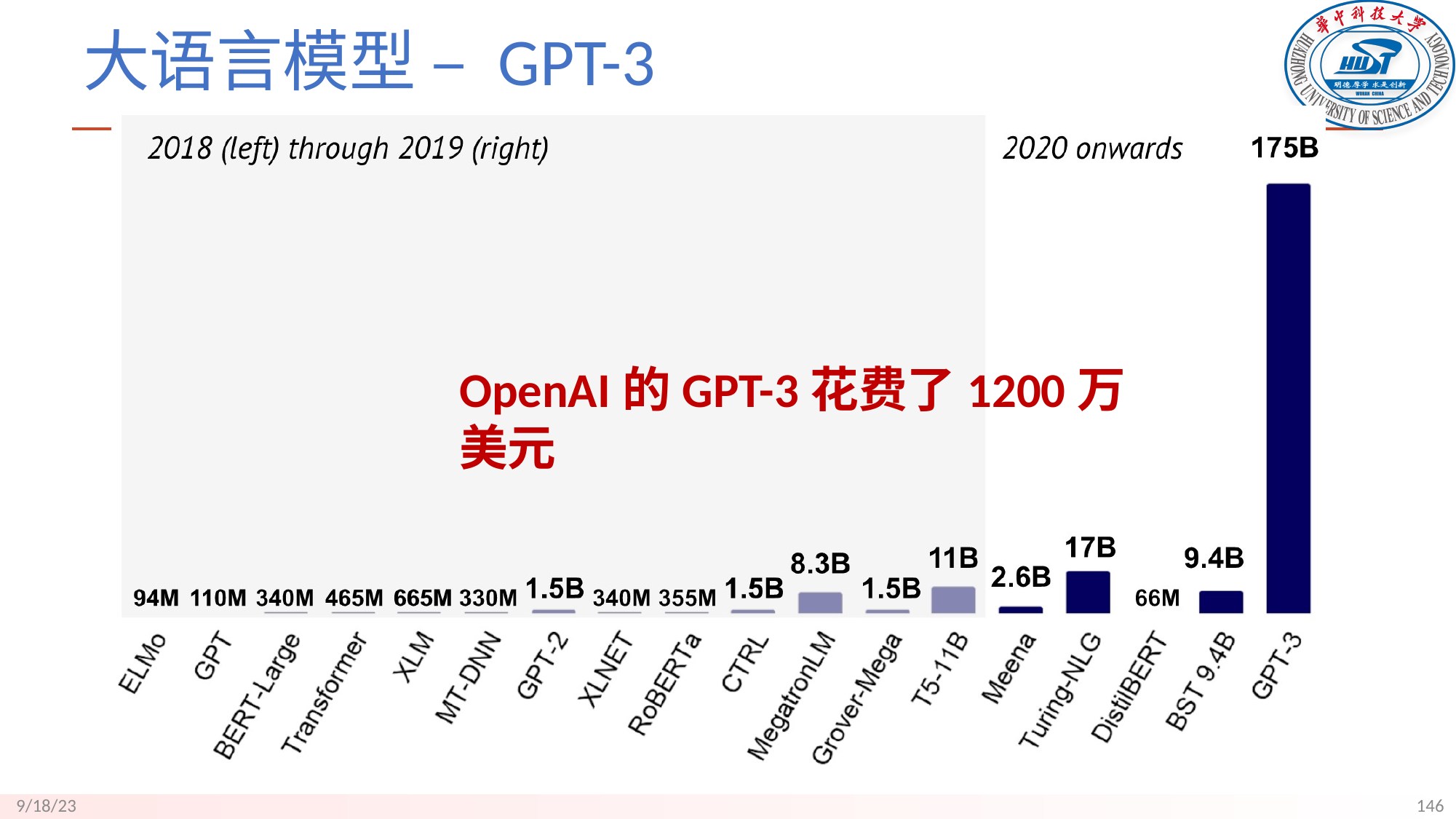

# 大语言模型 – GPT-3

OpenAI的GPT-3花费了1200万美元
146
9/18/23